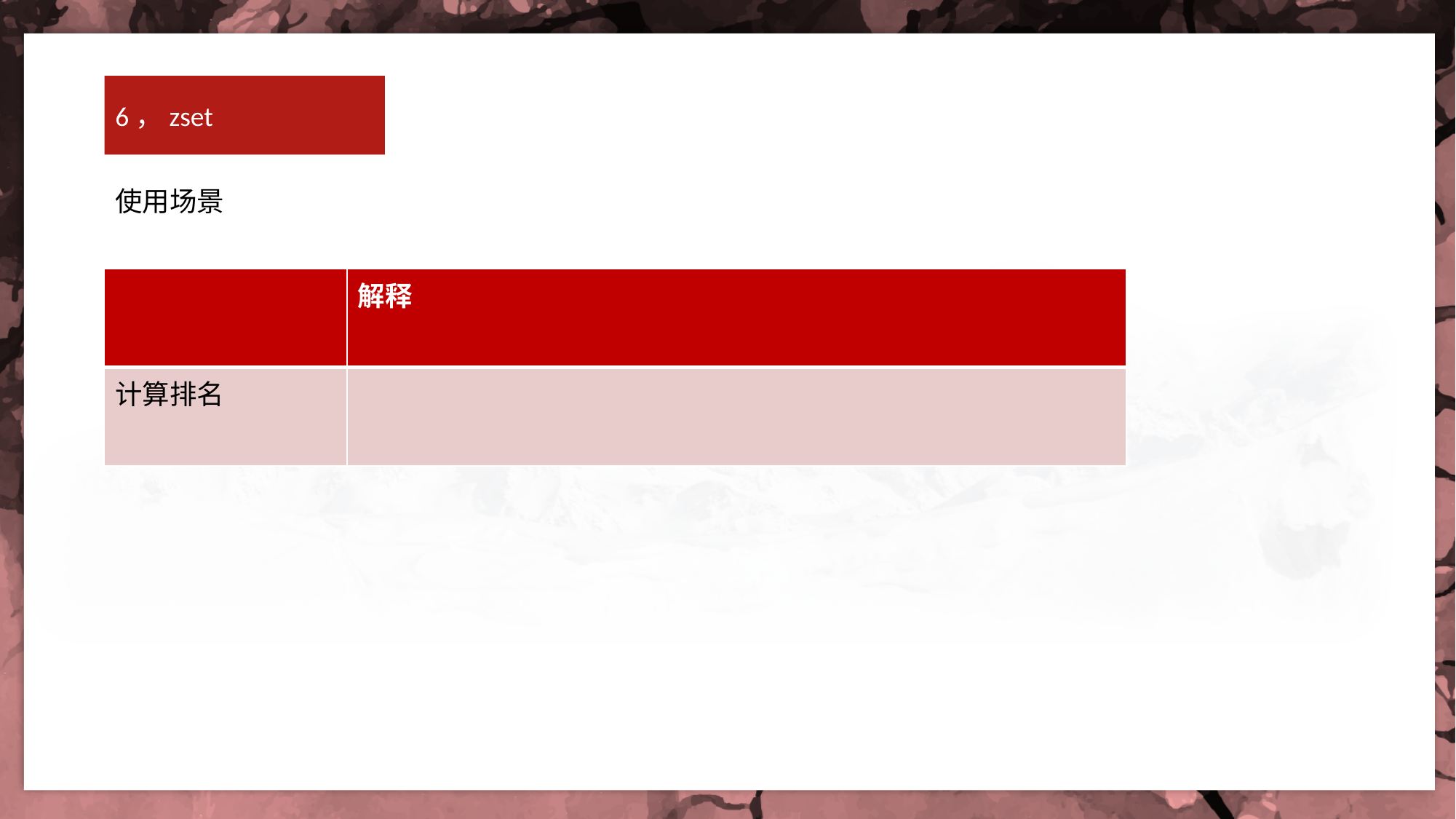

6，zset
使用场景

|  | 解释 |
| --- | --- |
| 计算排名 |  |